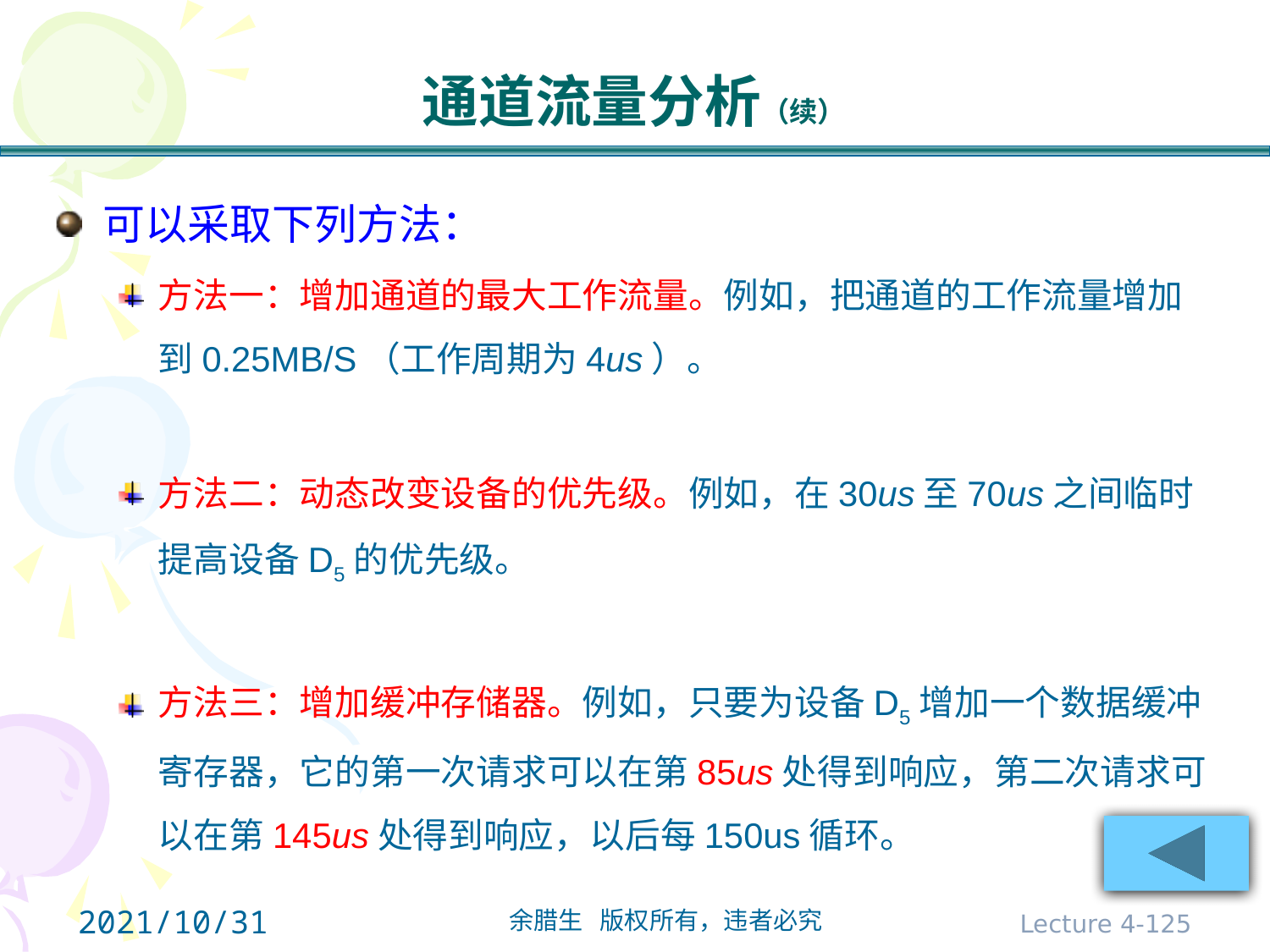

# 通道流量分析（续）
可以采取下列方法：
方法一：增加通道的最大工作流量。例如，把通道的工作流量增加到0.25MB/S（工作周期为4us）。

方法二：动态改变设备的优先级。例如，在30us至70us之间临时提高设备D5的优先级。

方法三：增加缓冲存储器。例如，只要为设备D5增加一个数据缓冲寄存器，它的第一次请求可以在第85us处得到响应，第二次请求可以在第145us处得到响应，以后每150us循环。

2021/10/31
Lecture 4-125